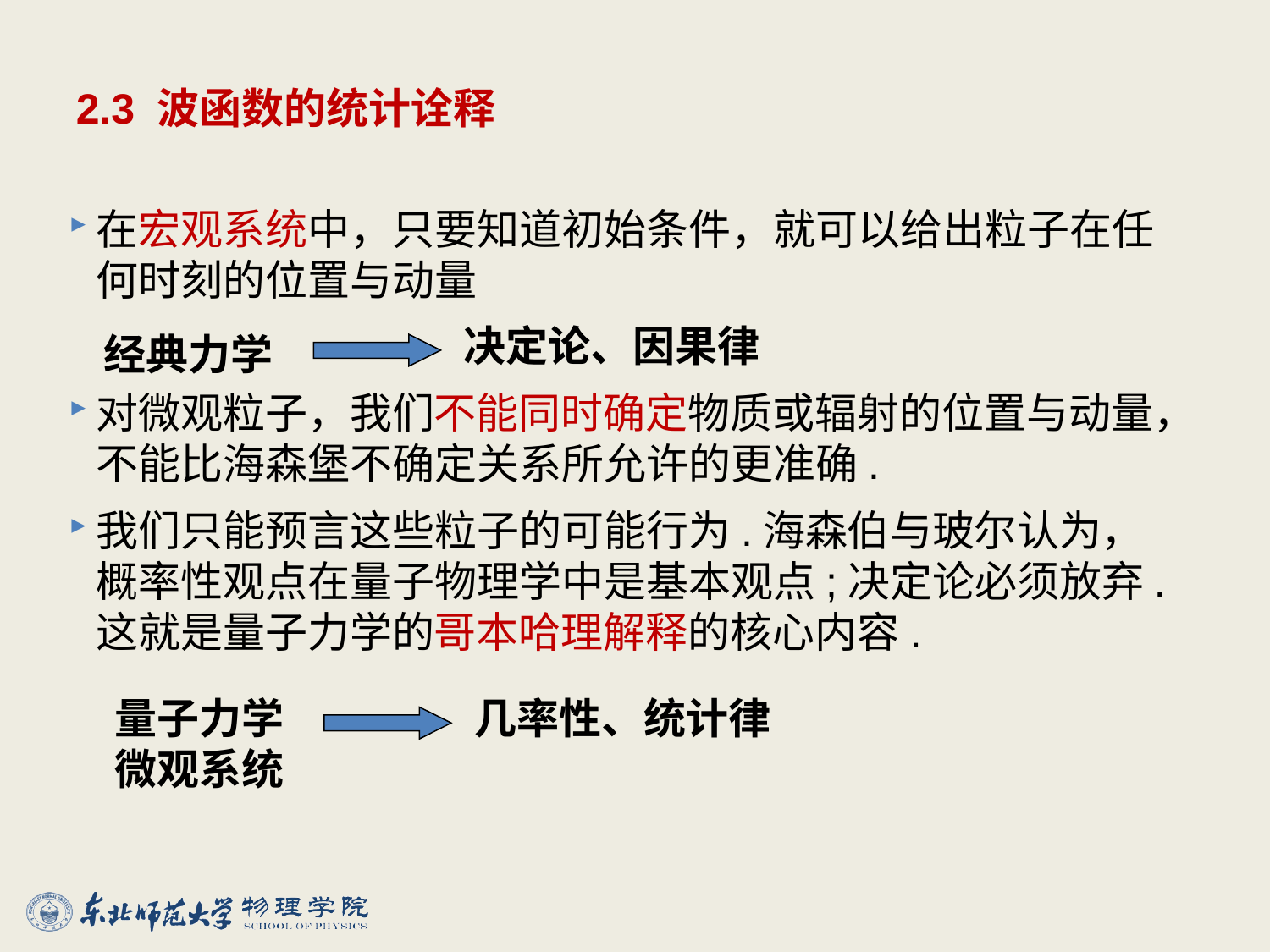

# 2.3 波函数的统计诠释
在宏观系统中，只要知道初始条件，就可以给出粒子在任何时刻的位置与动量

对微观粒子，我们不能同时确定物质或辐射的位置与动量，不能比海森堡不确定关系所允许的更准确.
我们只能预言这些粒子的可能行为.海森伯与玻尔认为，概率性观点在量子物理学中是基本观点;决定论必须放弃.这就是量子力学的哥本哈理解释的核心内容.
决定论、因果律
经典力学

量子力学微观系统
几率性、统计律